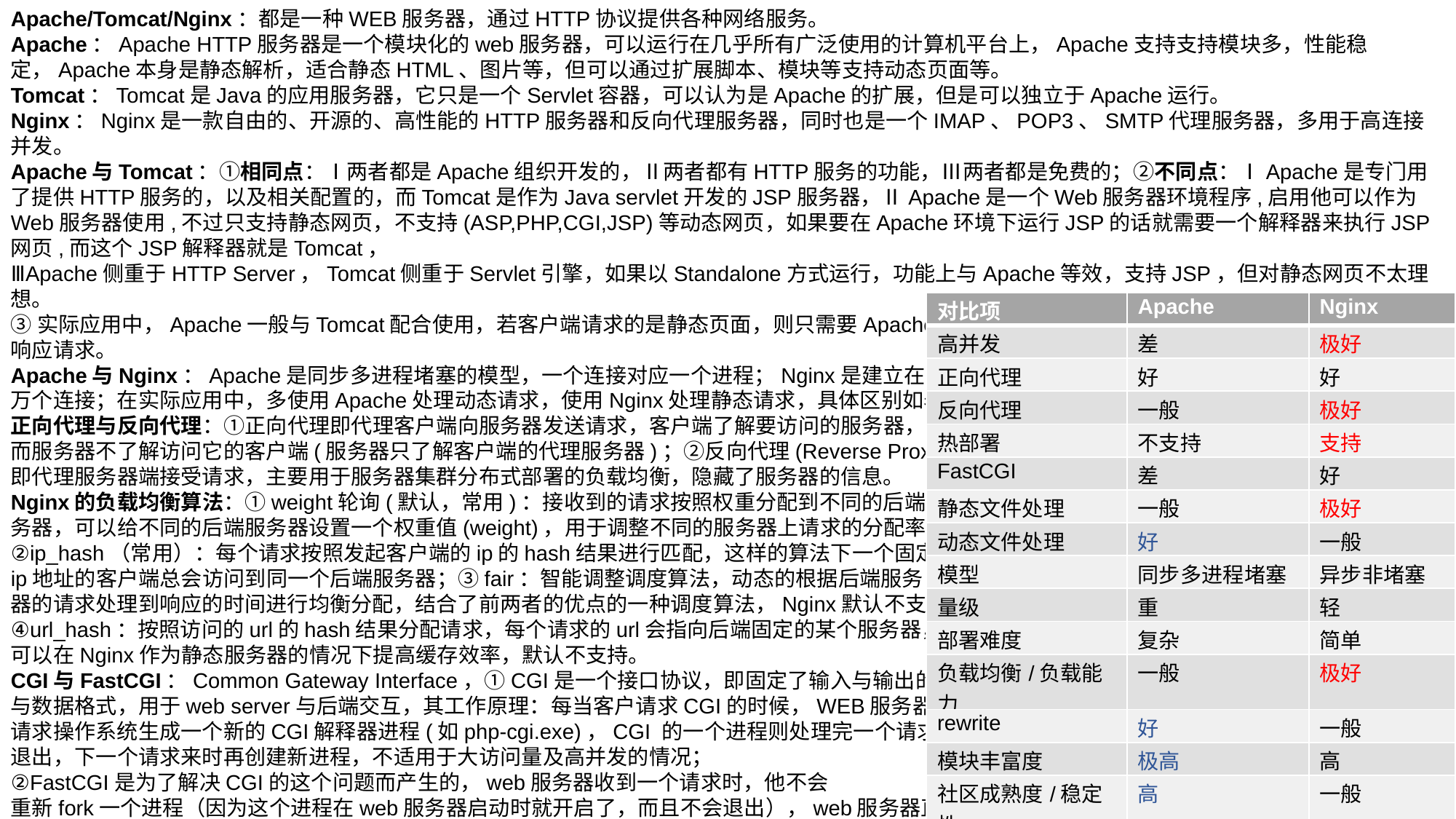

Apache/Tomcat/Nginx：都是一种WEB服务器，通过HTTP协议提供各种网络服务。
Apache：Apache HTTP服务器是一个模块化的web服务器，可以运行在几乎所有广泛使用的计算机平台上，Apache支持支持模块多，性能稳定，Apache本身是静态解析，适合静态HTML、图片等，但可以通过扩展脚本、模块等支持动态页面等。
Tomcat：Tomcat是Java的应用服务器，它只是一个Servlet容器，可以认为是Apache的扩展，但是可以独立于Apache运行。
Nginx：Nginx是一款自由的、开源的、高性能的HTTP服务器和反向代理服务器，同时也是一个IMAP、POP3、SMTP代理服务器，多用于高连接并发。
Apache与Tomcat：①相同点：Ⅰ两者都是Apache组织开发的，Ⅱ两者都有HTTP服务的功能，Ⅲ两者都是免费的；②不同点：ⅠApache是专门用了提供HTTP服务的，以及相关配置的，而Tomcat是作为Java servlet开发的JSP服务器，ⅡApache是一个Web服务器环境程序,启用他可以作为Web服务器使用,不过只支持静态网页，不支持(ASP,PHP,CGI,JSP)等动态网页，如果要在Apache环境下运行JSP的话就需要一个解释器来执行JSP网页,而这个JSP解释器就是Tomcat，
ⅢApache侧重于HTTP Server，Tomcat侧重于Servlet引擎，如果以Standalone方式运行，功能上与Apache等效，支持JSP，但对静态网页不太理想。
③实际应用中，Apache一般与Tomcat配合使用，若客户端请求的是静态页面，则只需要Apache服务器响应，若请求动态页面，则是Tomcat服务器响应请求。
Apache与Nginx：Apache是同步多进程堵塞的模型，一个连接对应一个进程；Nginx是建立在epoll机制上的异步非堵塞模型，一个线程可以对应数万个连接；在实际应用中，多使用Apache处理动态请求，使用Nginx处理静态请求，具体区别如表所示。
正向代理与反向代理：①正向代理即代理客户端向服务器发送请求，客户端了解要访问的服务器，
而服务器不了解访问它的客户端(服务器只了解客户端的代理服务器)；②反向代理(Reverse Proxy)
即代理服务器端接受请求，主要用于服务器集群分布式部署的负载均衡，隐藏了服务器的信息。
Nginx的负载均衡算法：①weight轮询(默认，常用)：接收到的请求按照权重分配到不同的后端服
务器，可以给不同的后端服务器设置一个权重值(weight)，用于调整不同的服务器上请求的分配率；
②ip_hash（常用）：每个请求按照发起客户端的ip的hash结果进行匹配，这样的算法下一个固定
ip地址的客户端总会访问到同一个后端服务器；③fair：智能调整调度算法，动态的根据后端服务
器的请求处理到响应的时间进行均衡分配，结合了前两者的优点的一种调度算法，Nginx默认不支持
④url_hash：按照访问的url的hash结果分配请求，每个请求的url会指向后端固定的某个服务器，
可以在Nginx作为静态服务器的情况下提高缓存效率，默认不支持。
CGI与FastCGI：Common Gateway Interface，①CGI是一个接口协议，即固定了输入与输出的变量
与数据格式，用于web server与后端交互，其工作原理：每当客户请求CGI的时候，WEB服务器就
请求操作系统生成一个新的CGI解释器进程(如php-cgi.exe)，CGI 的一个进程则处理完一个请求后
退出，下一个请求来时再创建新进程，不适用于大访问量及高并发的情况；
②FastCGI是为了解决CGI的这个问题而产生的，web服务器收到一个请求时，他不会
重新fork一个进程（因为这个进程在web服务器启动时就开启了，而且不会退出），web服务器直接
把内容传递给这个进程（进程间通信，但fastcgi使用了别的方式，tcp方式通信），这个进程收到
请求后进行处理，把结果返回给web服务器，最后自己接着等待下一个请求的到来，而不是退出。
nginx配置文件nginx.conf中，一个server可以认为是一个web服务器，location相当于path匹配
生成的静态文件依然是引入外部css和js，因此必须在nginx.conf中配置静态文件的location匹配
| 对比项 | Apache | Nginx |
| --- | --- | --- |
| 高并发 | 差 | 极好 |
| 正向代理 | 好 | 好 |
| 反向代理 | 一般 | 极好 |
| 热部署 | 不支持 | 支持 |
| FastCGI | 差 | 好 |
| 静态文件处理 | 一般 | 极好 |
| 动态文件处理 | 好 | 一般 |
| 模型 | 同步多进程堵塞 | 异步非堵塞 |
| 量级 | 重 | 轻 |
| 部署难度 | 复杂 | 简单 |
| 负载均衡/负载能力 | 一般 | 极好 |
| rewrite | 好 | 一般 |
| 模块丰富度 | 极高 | 高 |
| 社区成熟度/稳定性 | 高 | 一般 |
| 主流程度/安全性 | 好 | 一般 |